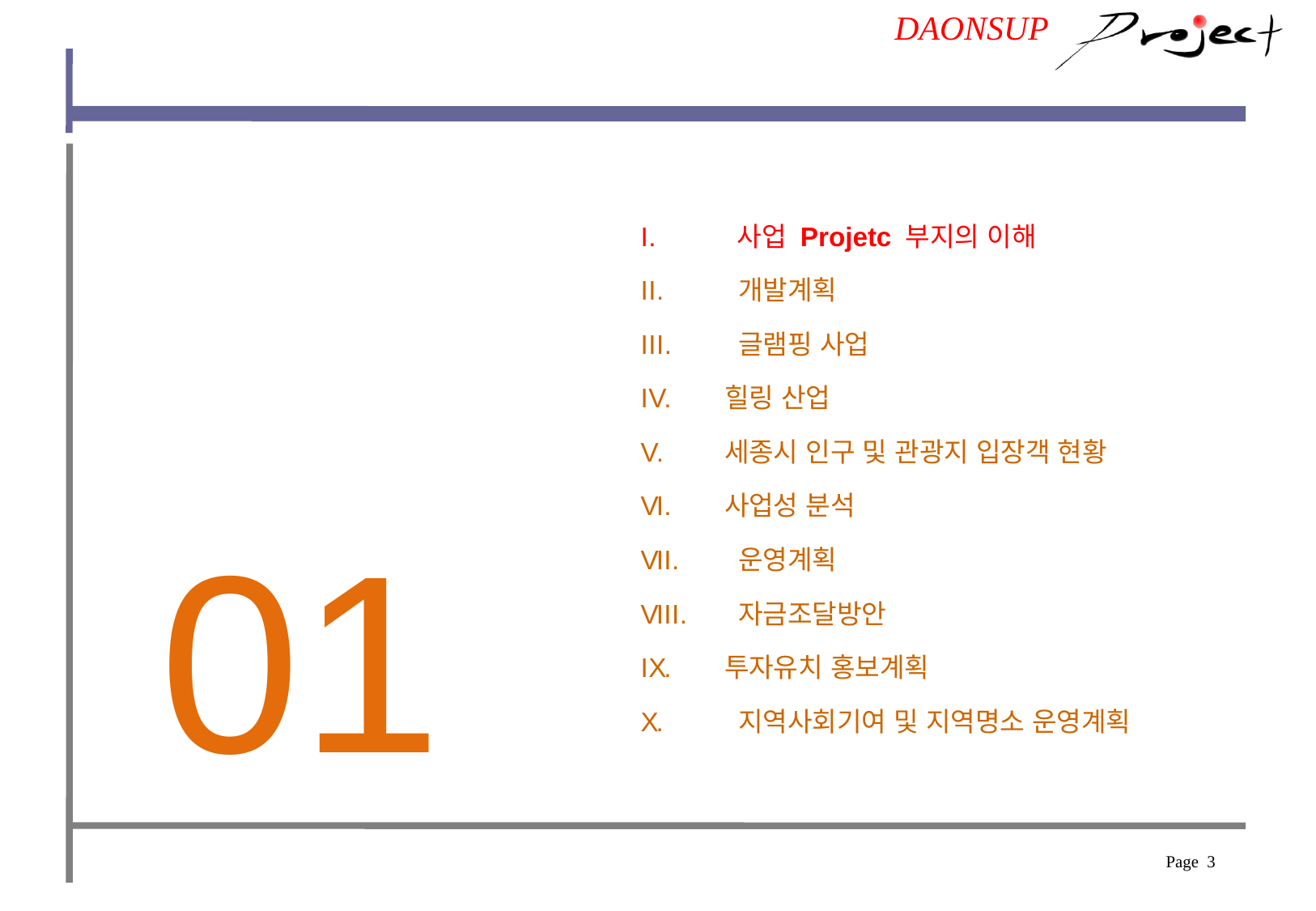

DAONSUP
 사업 Projetc 부지의 이해
 개발계획
 글램핑 사업
힐링 산업
세종시 인구 및 관광지 입장객 현황
사업성 분석
 운영계획
 자금조달방안
투자유치 홍보계획
 지역사회기여 및 지역명소 운영계획
01